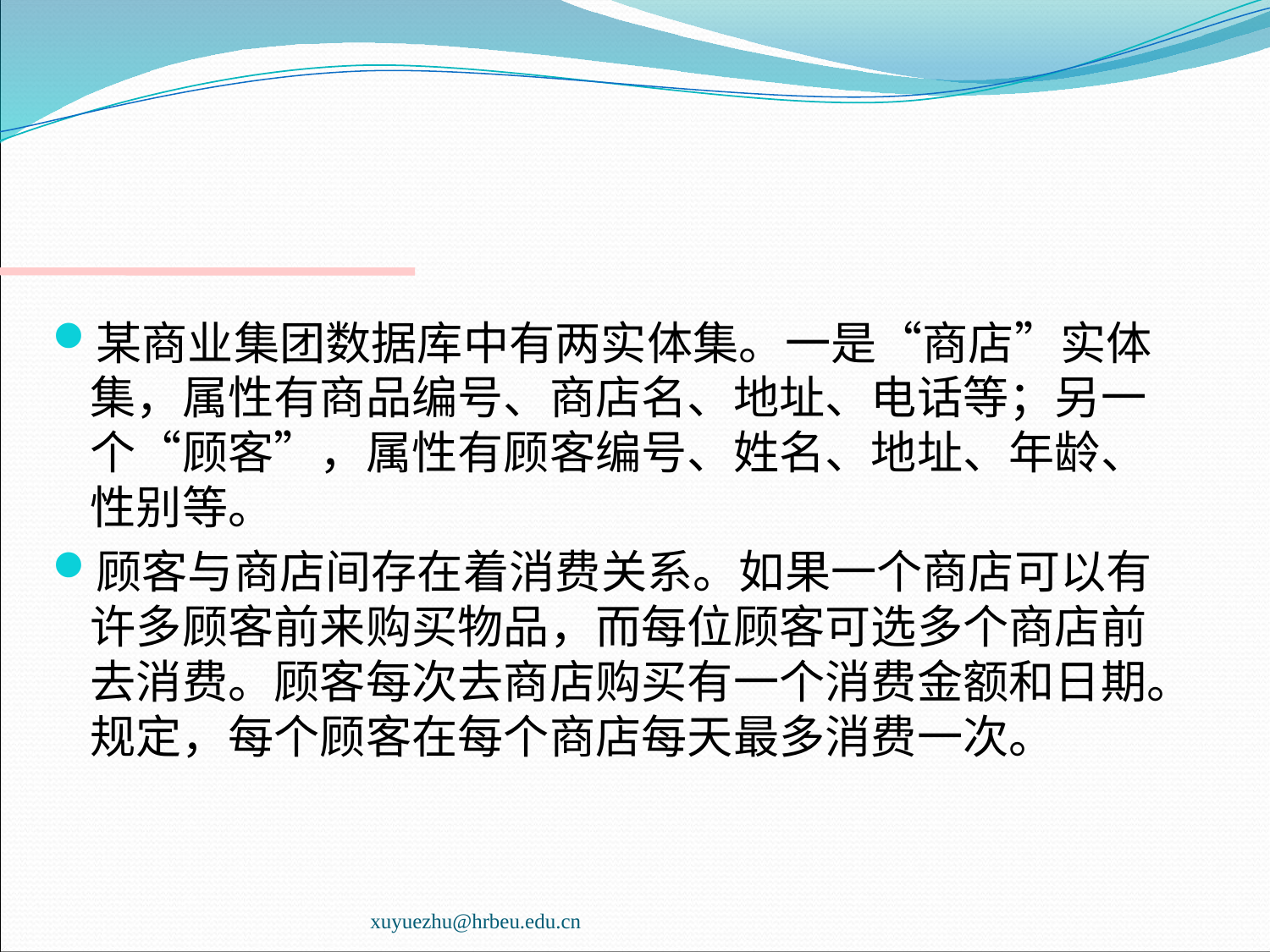

某商业集团数据库中有两实体集。一是“商店”实体集，属性有商品编号、商店名、地址、电话等；另一个“顾客”，属性有顾客编号、姓名、地址、年龄、性别等。
顾客与商店间存在着消费关系。如果一个商店可以有许多顾客前来购买物品，而每位顾客可选多个商店前去消费。顾客每次去商店购买有一个消费金额和日期。规定，每个顾客在每个商店每天最多消费一次。
xuyuezhu@hrbeu.edu.cn

826